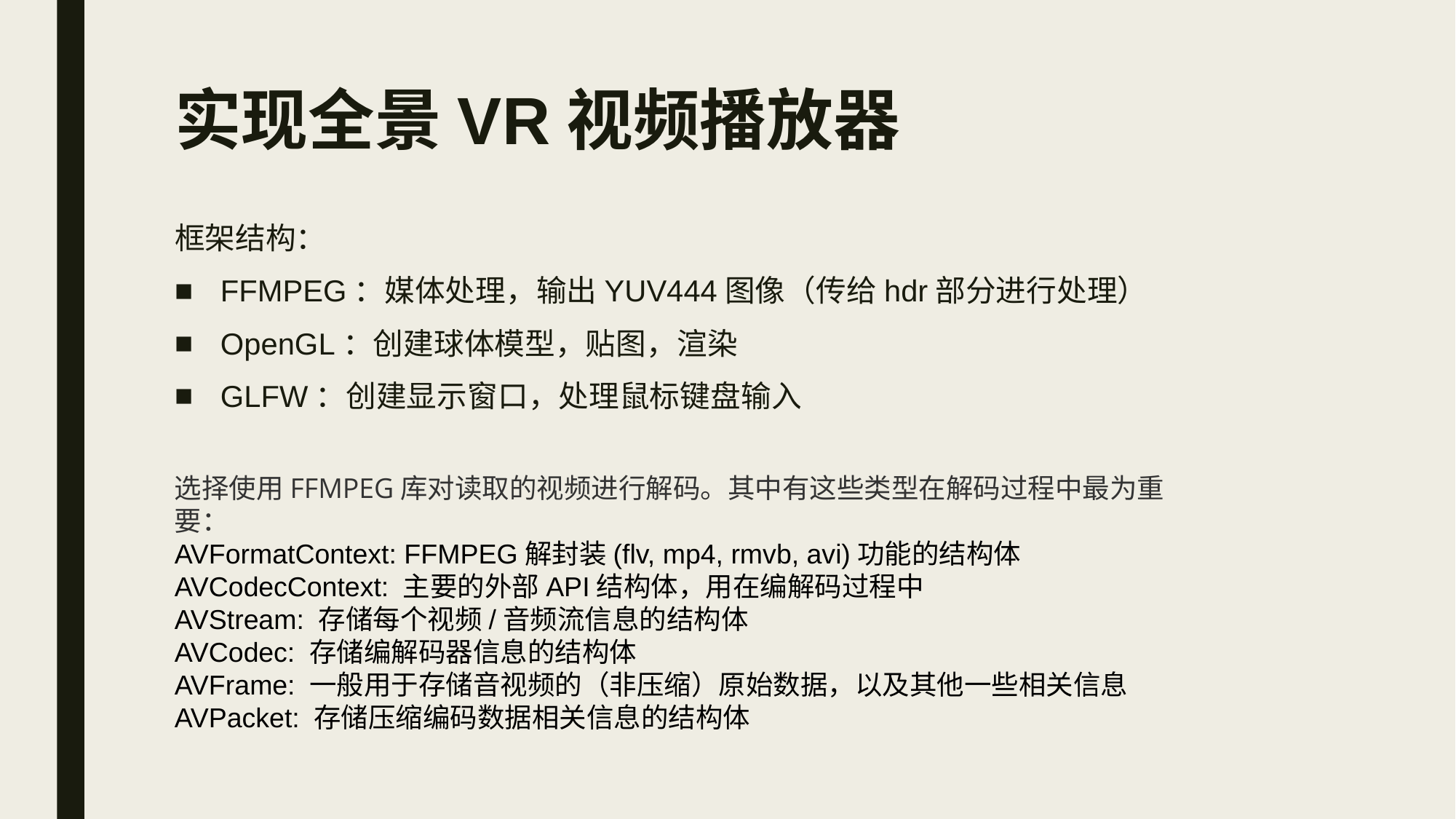

# 实现全景VR视频播放器
框架结构：
FFMPEG：媒体处理，输出YUV444图像（传给hdr部分进行处理）
OpenGL：创建球体模型，贴图，渲染
GLFW：创建显示窗口，处理鼠标键盘输入

选择使用FFMPEG库对读取的视频进行解码。其中有这些类型在解码过程中最为重要：
AVFormatContext: FFMPEG解封装(flv, mp4, rmvb, avi)功能的结构体
AVCodecContext: 主要的外部API结构体，用在编解码过程中
AVStream: 存储每个视频/音频流信息的结构体
AVCodec: 存储编解码器信息的结构体
AVFrame: 一般用于存储音视频的（非压缩）原始数据，以及其他一些相关信息
AVPacket: 存储压缩编码数据相关信息的结构体